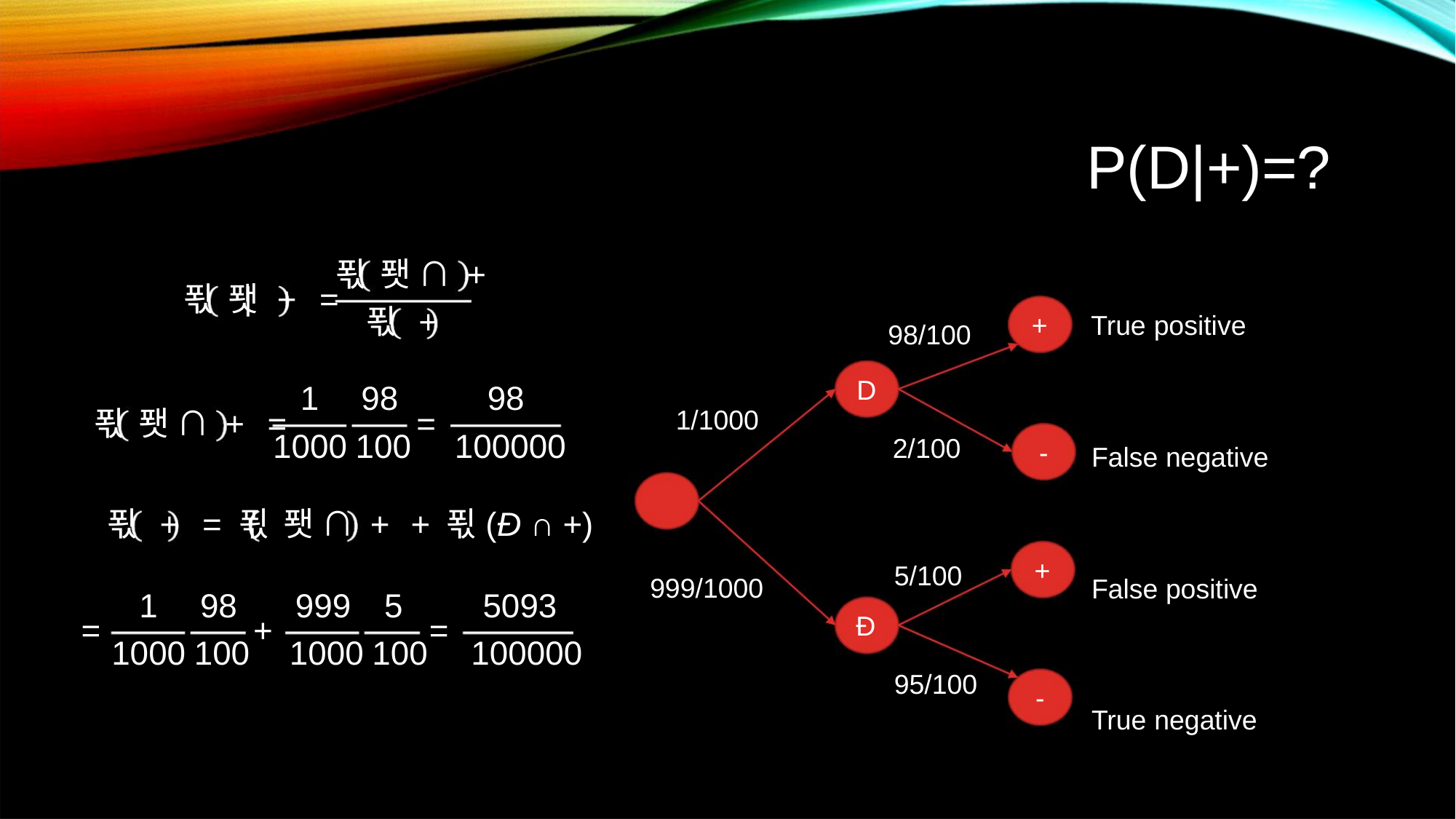

P(D|+)=?
푃 퐷 ∩ +
푃 +
푃 퐷 + =
+ True positive
98/100
2/100
D
1 98
98
1/1000
푃 퐷 ∩ + =
=
1000 100 100000
-
False negative
False positive
True negative
푃 + = 푃 퐷 ∩ + + 푃(Đ ∩ +)
1 98 999 5 5093
+
5/100
999/1000
Đ
=
+
=
1000 100 1000 100 100000
95/100
-